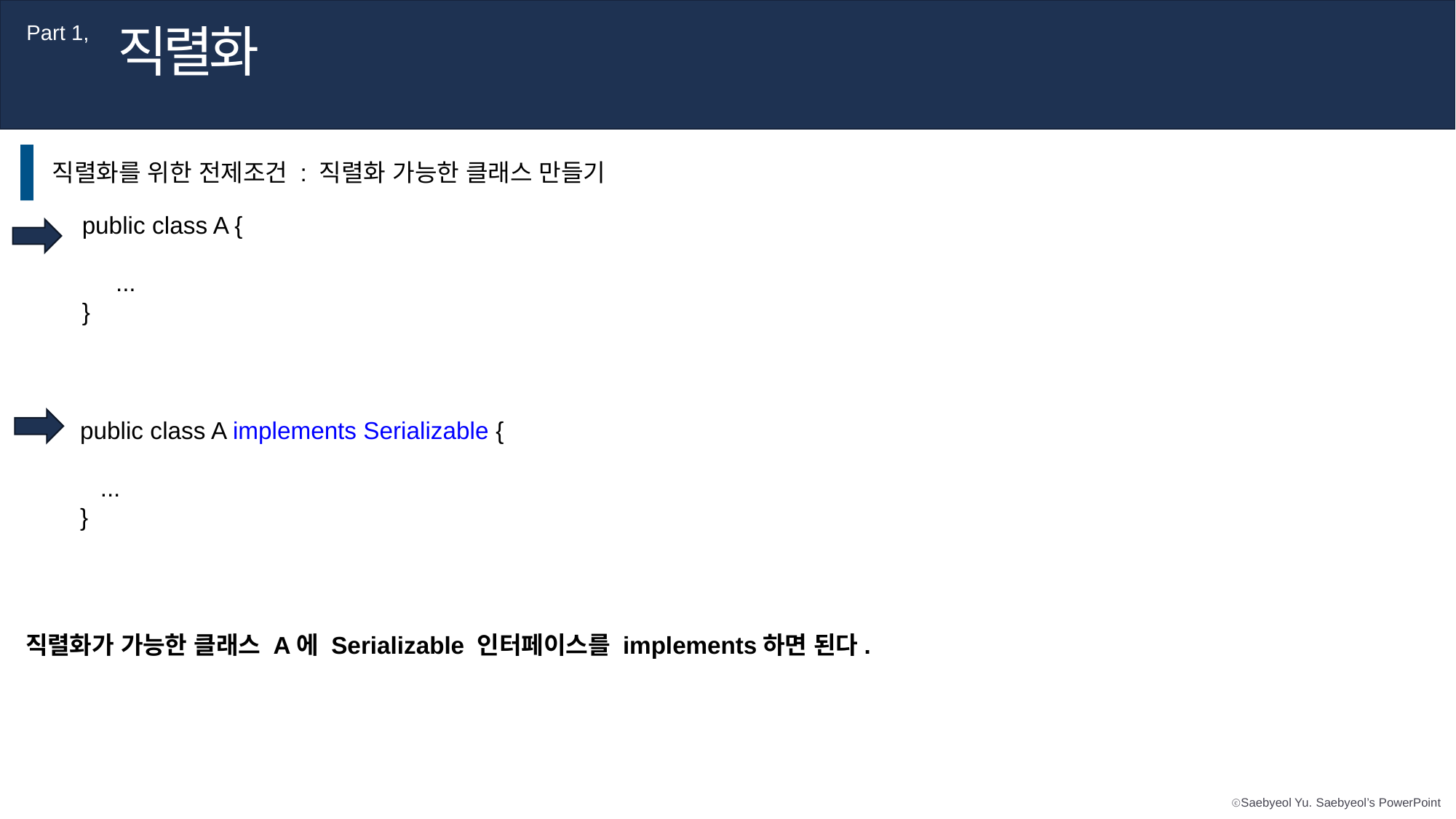

직렬화
Part 1,

직렬화를 위한 전제조건 : 직렬화 가능한 클래스 만들기
public class A {

     ...
}

public class A implements Serializable {

   ...
}
직렬화가 가능한 클래스 A에 Serializable 인터페이스를 implements하면 된다.